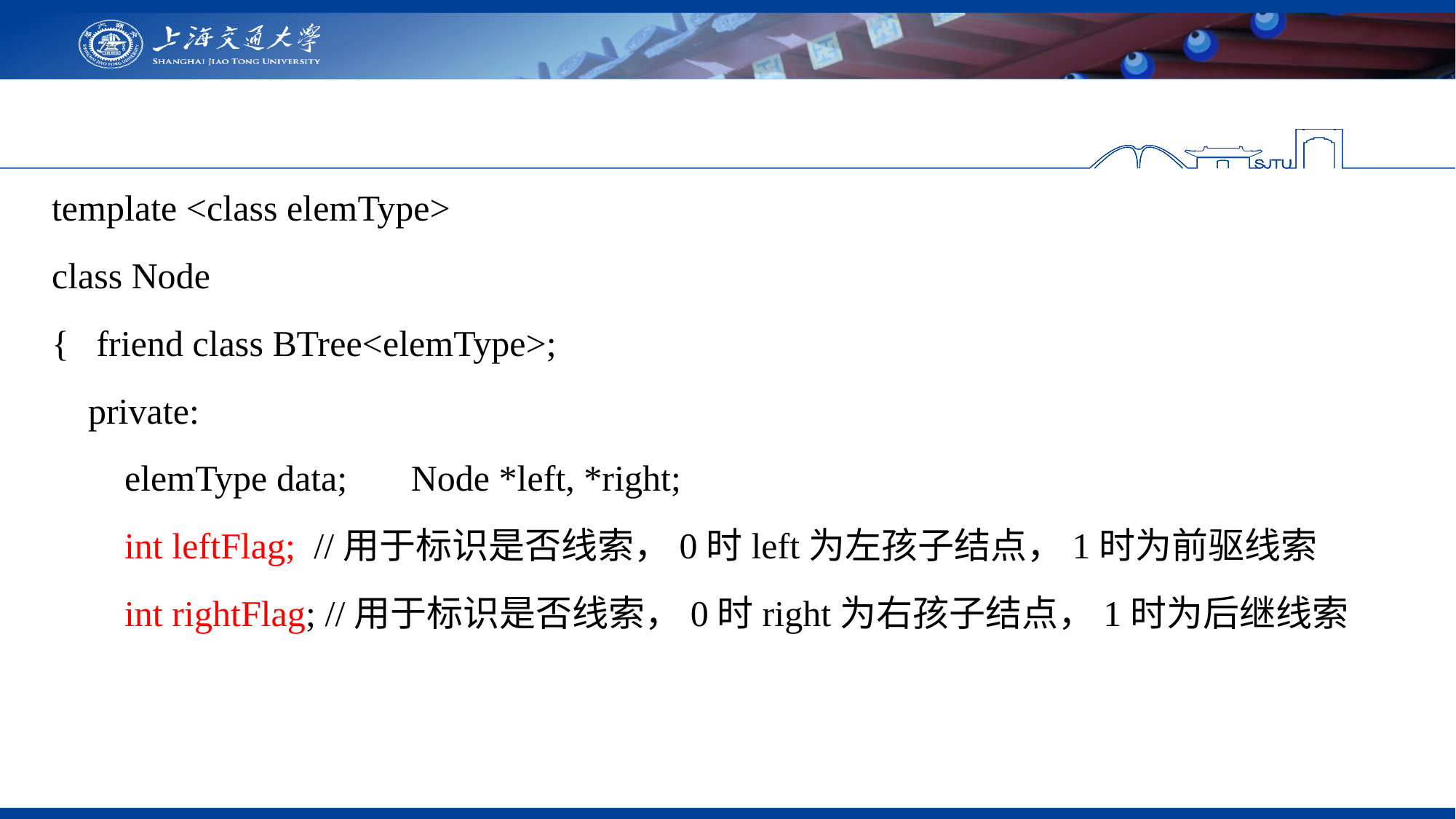

template <class elemType>
class Node
{   friend class BTree<elemType>;
    private:
        elemType data;       Node *left, *right;
        int leftFlag;  //用于标识是否线索，0时left为左孩子结点，1时为前驱线索
        int rightFlag; //用于标识是否线索，0时right为右孩子结点，1时为后继线索